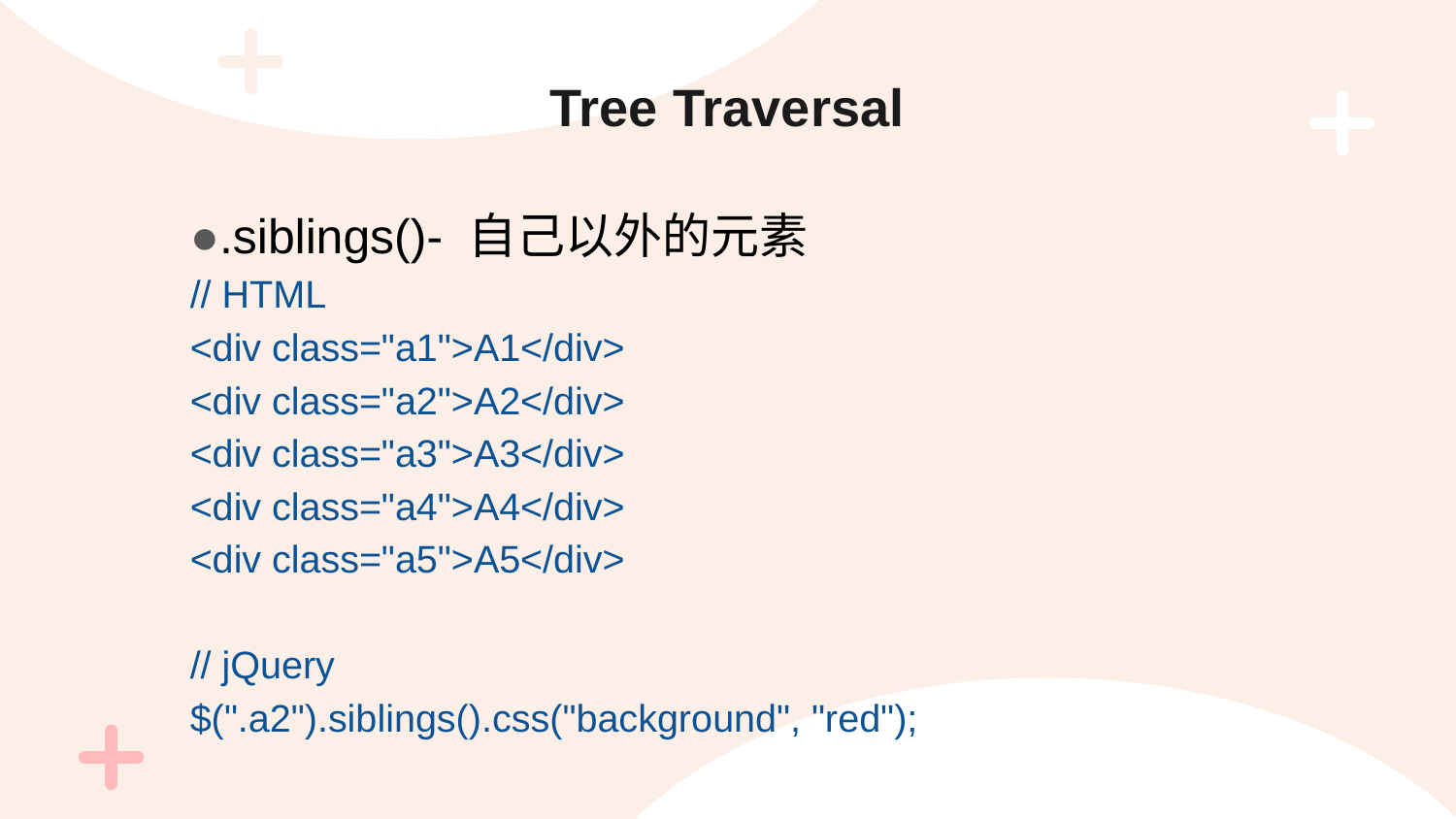

# Tree Traversal
●.siblings()- 自己以外的元素
// HTML
<div class="a1">A1</div>
<div class="a2">A2</div>
<div class="a3">A3</div>
<div class="a4">A4</div>
<div class="a5">A5</div>

// jQuery
$(".a2").siblings().css("background", "red");